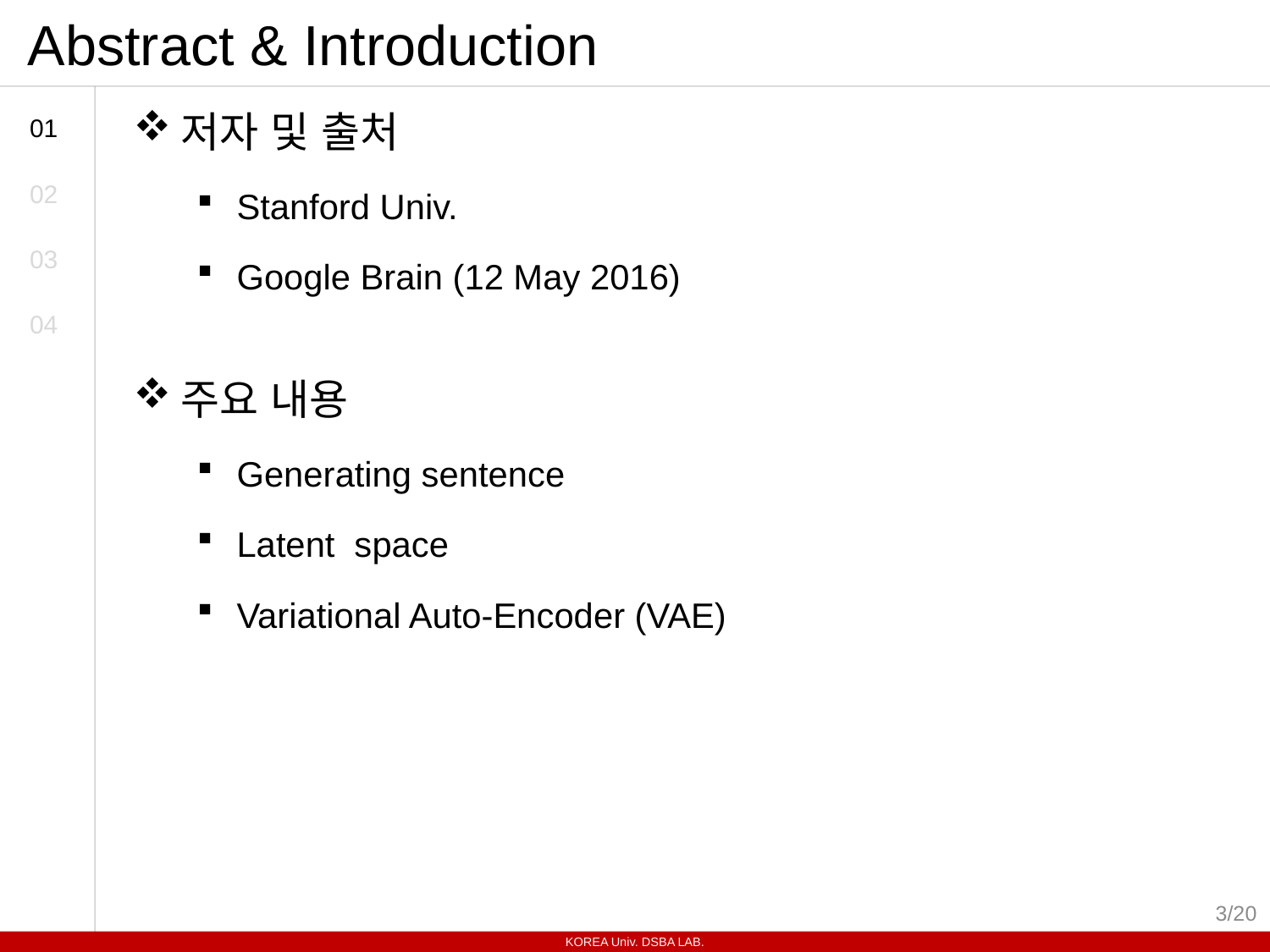

# Abstract & Introduction
저자 및 출처
Stanford Univ.
Google Brain (12 May 2016)

주요 내용
Generating sentence
Latent  space
Variational Auto-Encoder (VAE)

01
02
03
04
3/20